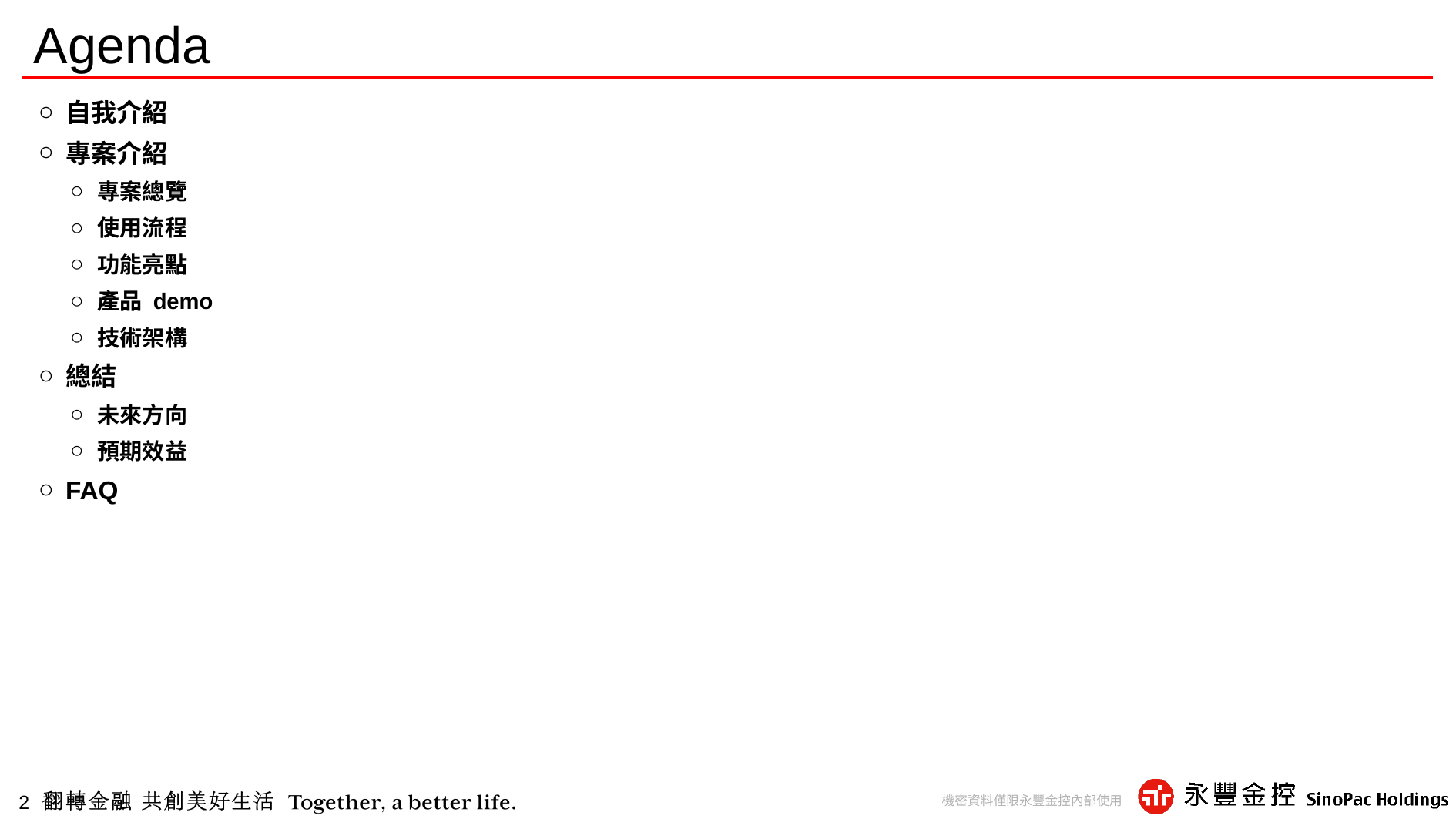

# Agenda
自我介紹
專案介紹
專案總覽
使用流程
功能亮點
產品 demo
技術架構
總結
未來方向
預期效益
FAQ